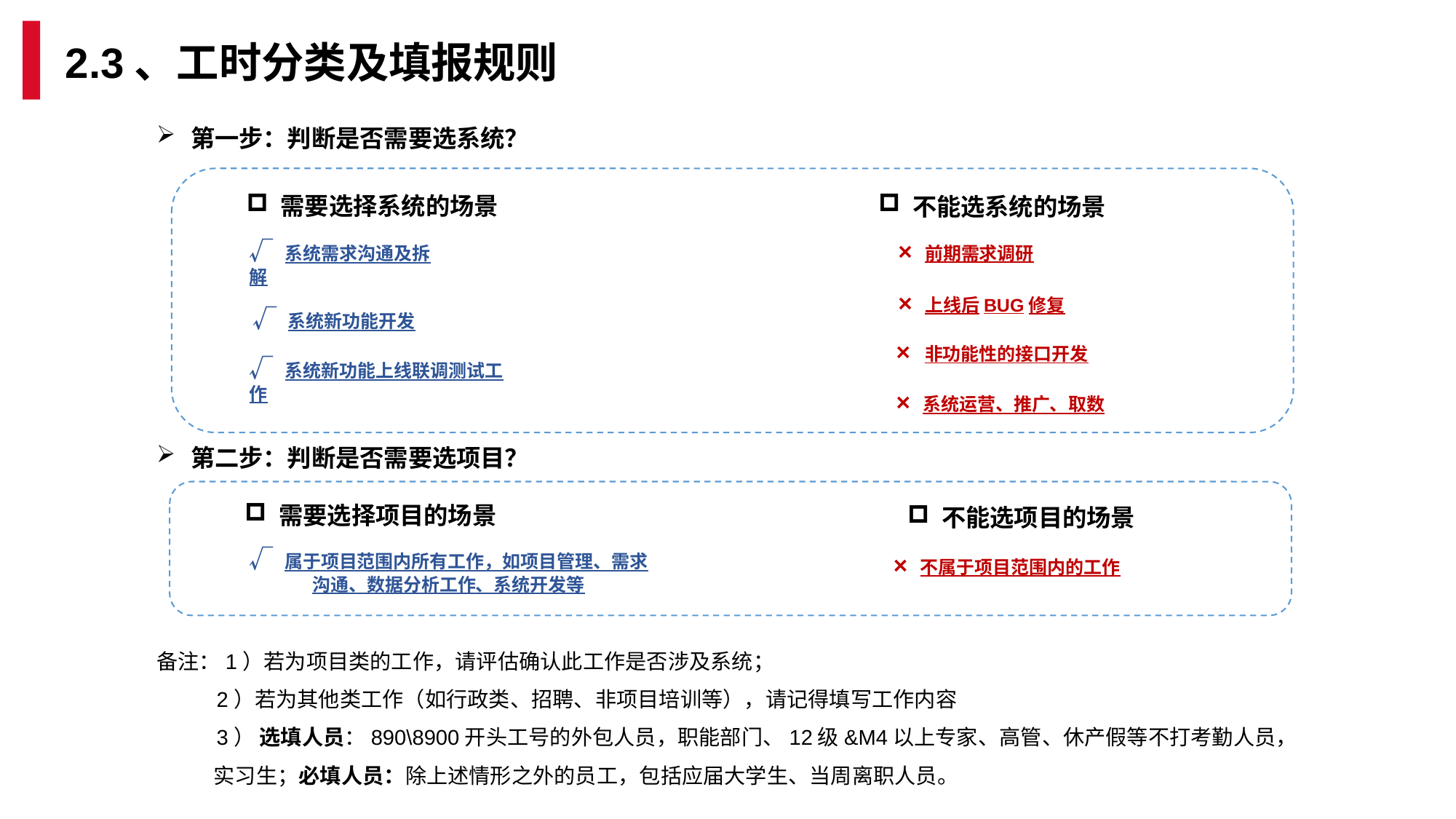

2.3、工时分类及填报规则
第一步：判断是否需要选系统？

不能选系统的场景
× 前期需求调研
√ 系统需求沟通及拆解
× 上线后BUG修复
√ 系统新功能开发
×  非功能性的接口开发
√ 系统新功能上线联调测试工作
× 系统运营、推广、取数
第二步：判断是否需要选项目？

需要选择项目的场景
不能选项目的场景
× 不属于项目范围内的工作
√ 属于项目范围内所有工作，如项目管理、需求沟通、数据分析工作、系统开发等
需要选择系统的场景
备注：1）若为项目类的工作，请评估确认此工作是否涉及系统；
          2）若为其他类工作（如行政类、招聘、非项目培训等），请记得填写工作内容
          3） 选填人员：890\8900开头工号的外包人员，职能部门、12级&M4以上专家、高管、休产假等不打考勤人员，
           实习生；必填人员：除上述情形之外的员工，包括应届大学生、当周离职人员。